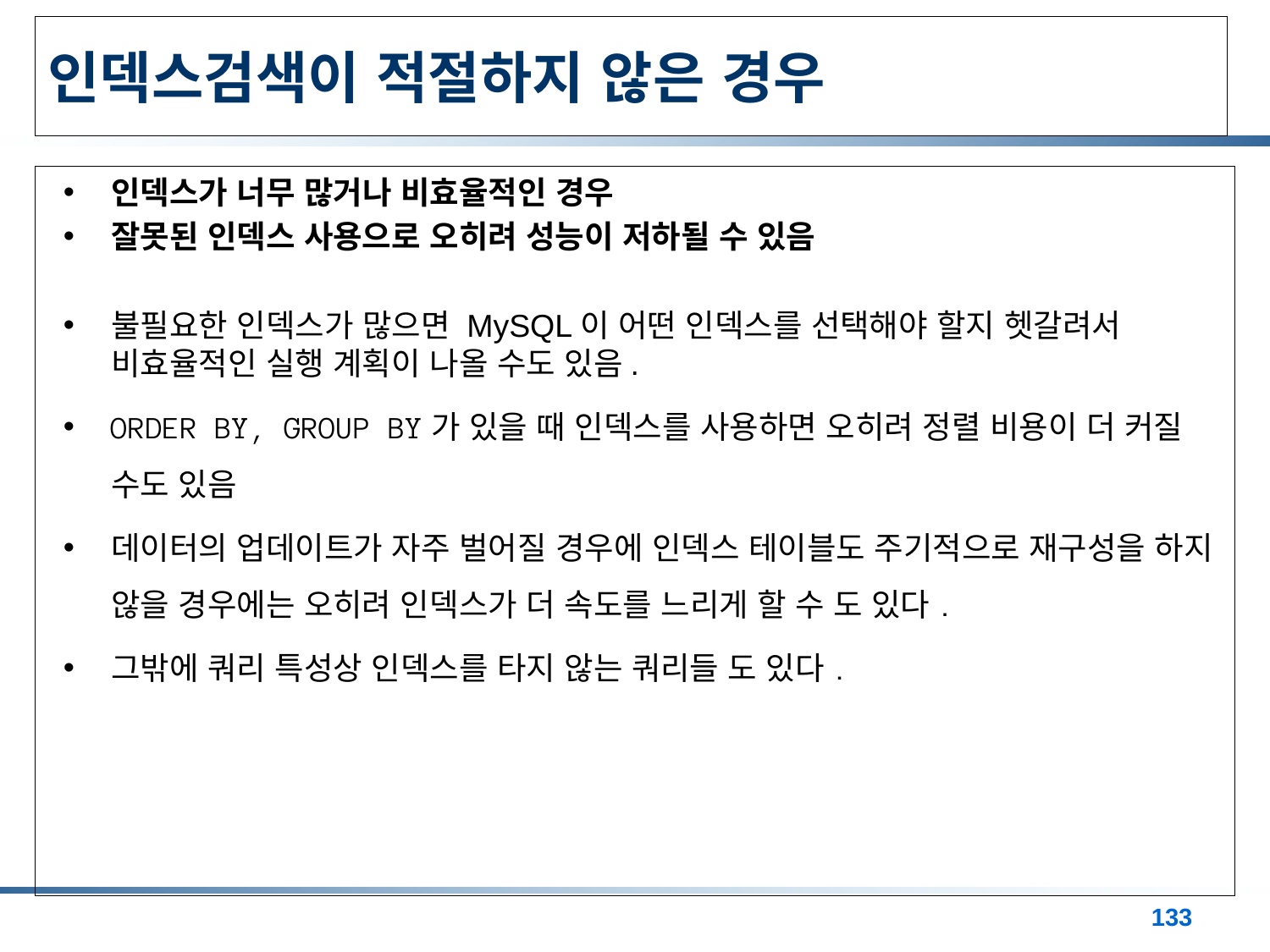

# 인덱스검색이 적절하지 않은 경우
인덱스가 너무 많거나 비효율적인 경우
잘못된 인덱스 사용으로 오히려 성능이 저하될 수 있음

불필요한 인덱스가 많으면 MySQL이 어떤 인덱스를 선택해야 할지 헷갈려서 비효율적인 실행 계획이 나올 수도 있음.
ORDER BY, GROUP BY가 있을 때 인덱스를 사용하면 오히려 정렬 비용이 더 커질 수도 있음
데이터의 업데이트가 자주 벌어질 경우에 인덱스 테이블도 주기적으로 재구성을 하지 않을 경우에는 오히려 인덱스가 더 속도를 느리게 할 수 도 있다.
그밖에 쿼리 특성상 인덱스를 타지 않는 쿼리들 도 있다.